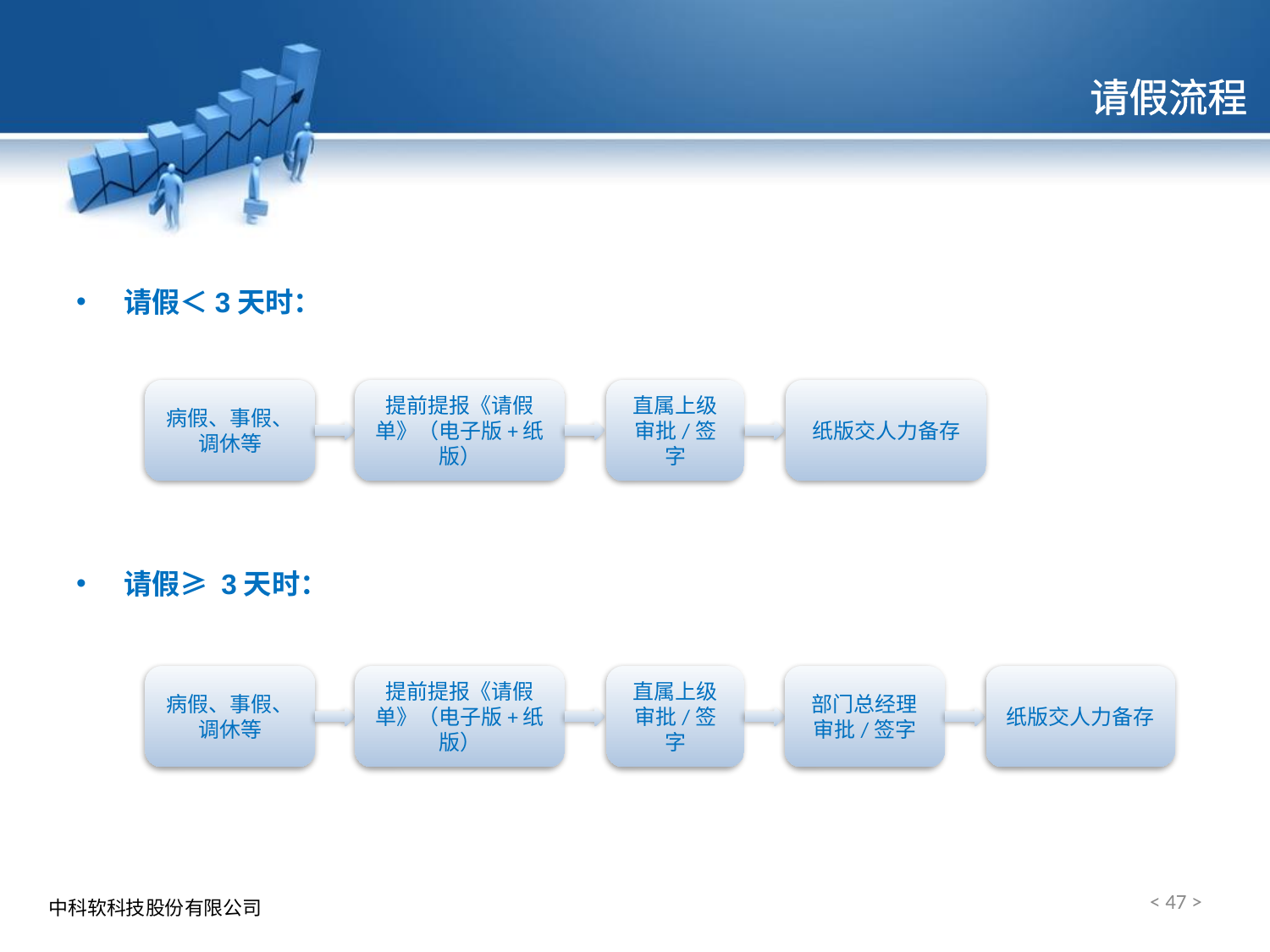

# 请假流程

请假＜3天时：

请假≥ 3天时：

病假、事假、调休等
提前提报《请假单》（电子版+纸版）
直属上级审批/签字
纸版交人力备存

病假、事假、调休等
提前提报《请假单》（电子版+纸版）
直属上级审批/签字
部门总经理审批/签字
纸版交人力备存